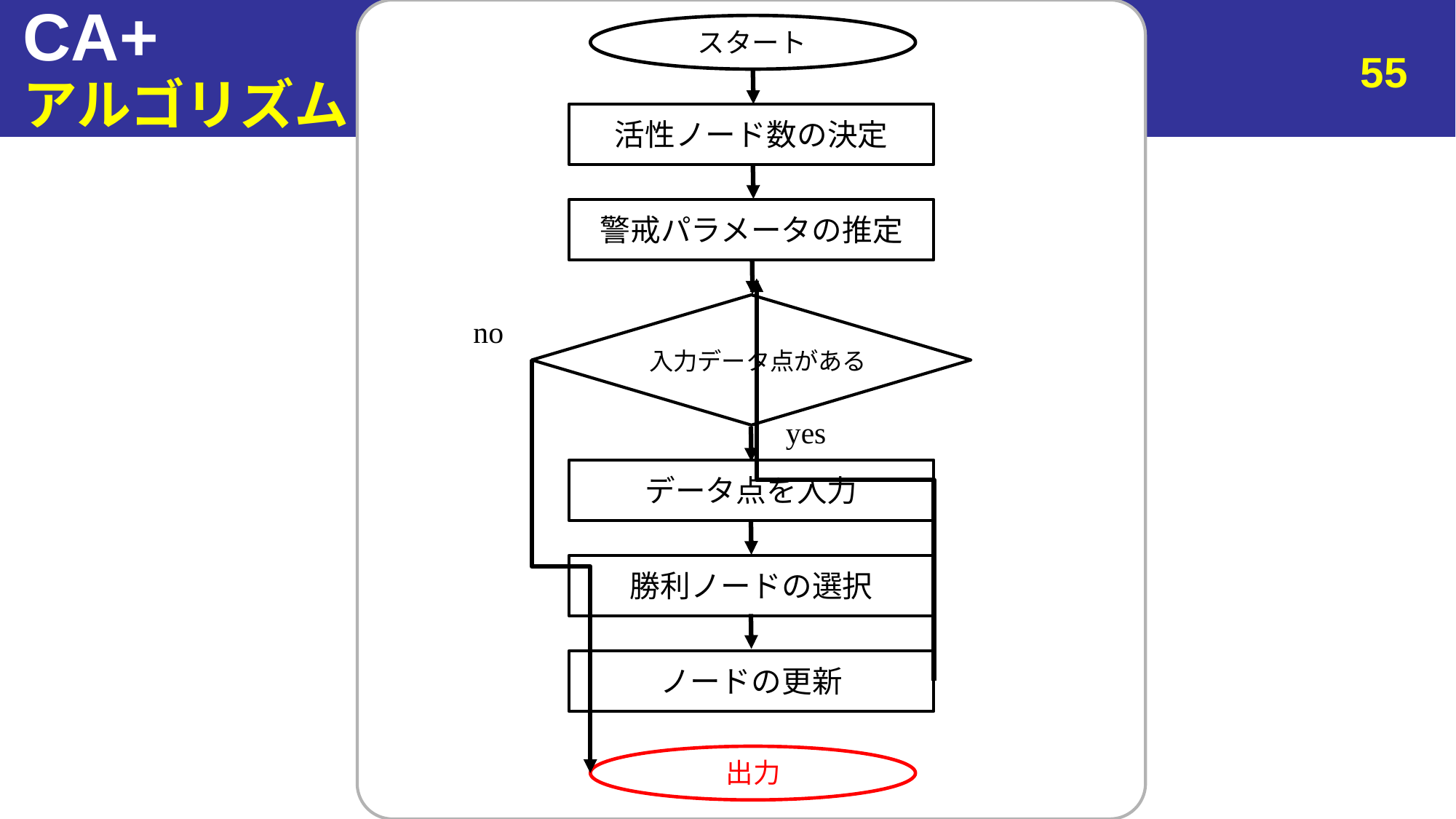

活性ノード数の決定

警戒パラメータの推定

入力データ点がある
no
yes

データ点を入力

勝利ノードの選択

ノードの更新

スタート
出力
# CA+
スタート
55
アルゴリズム
出力